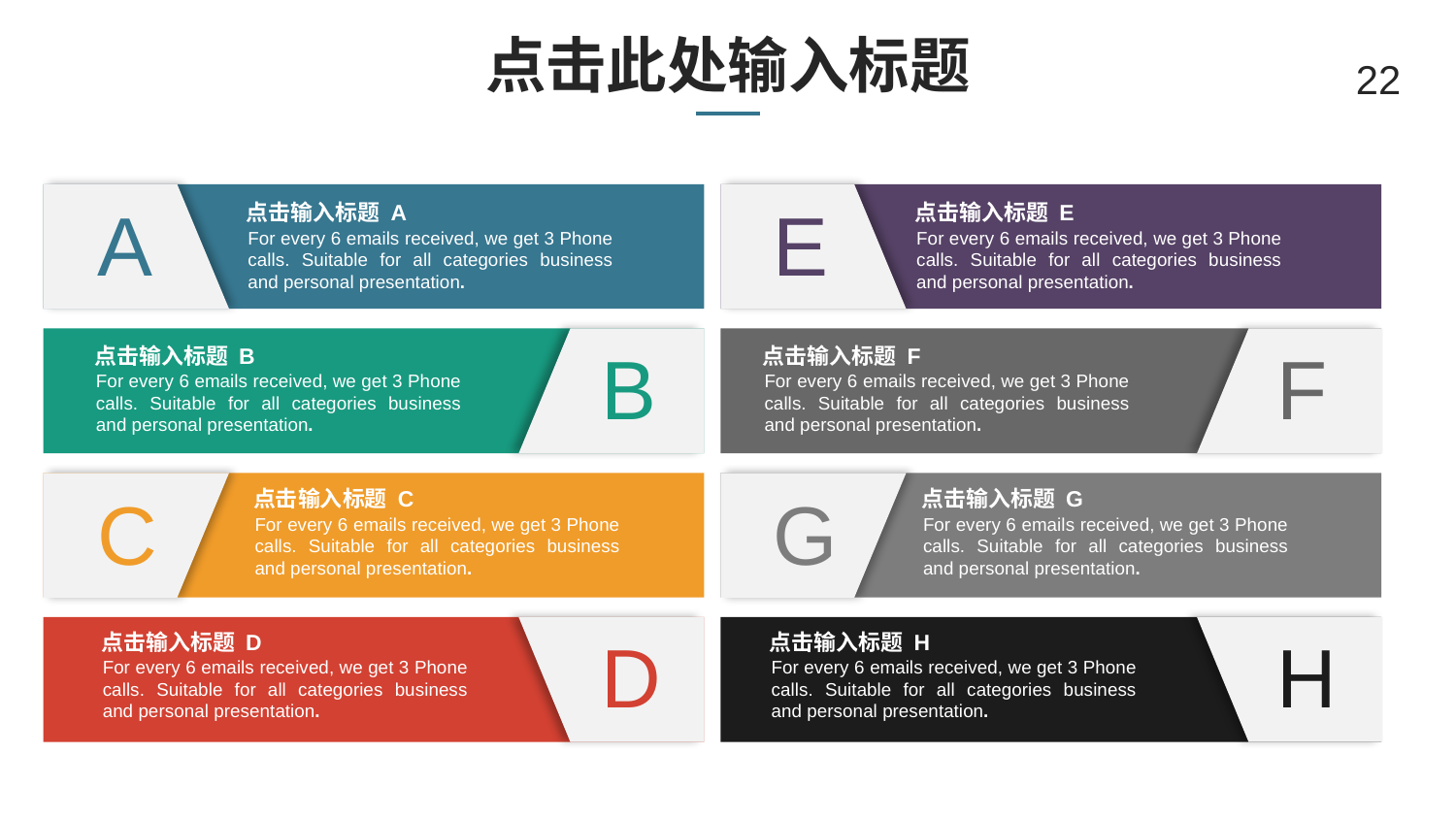

# 点击此处输入标题
22

A
E
点击输入标题 A
点击输入标题 E
For every 6 emails received, we get 3 Phone calls. Suitable for all categories business and personal presentation.
For every 6 emails received, we get 3 Phone calls. Suitable for all categories business and personal presentation.

B
F
点击输入标题 B
点击输入标题 F
For every 6 emails received, we get 3 Phone calls. Suitable for all categories business and personal presentation.
For every 6 emails received, we get 3 Phone calls. Suitable for all categories business and personal presentation.

C
G
点击输入标题 C
点击输入标题 G
For every 6 emails received, we get 3 Phone calls. Suitable for all categories business and personal presentation.
For every 6 emails received, we get 3 Phone calls. Suitable for all categories business and personal presentation.

D
H
点击输入标题 D
点击输入标题 H
For every 6 emails received, we get 3 Phone calls. Suitable for all categories business and personal presentation.
For every 6 emails received, we get 3 Phone calls. Suitable for all categories business and personal presentation.